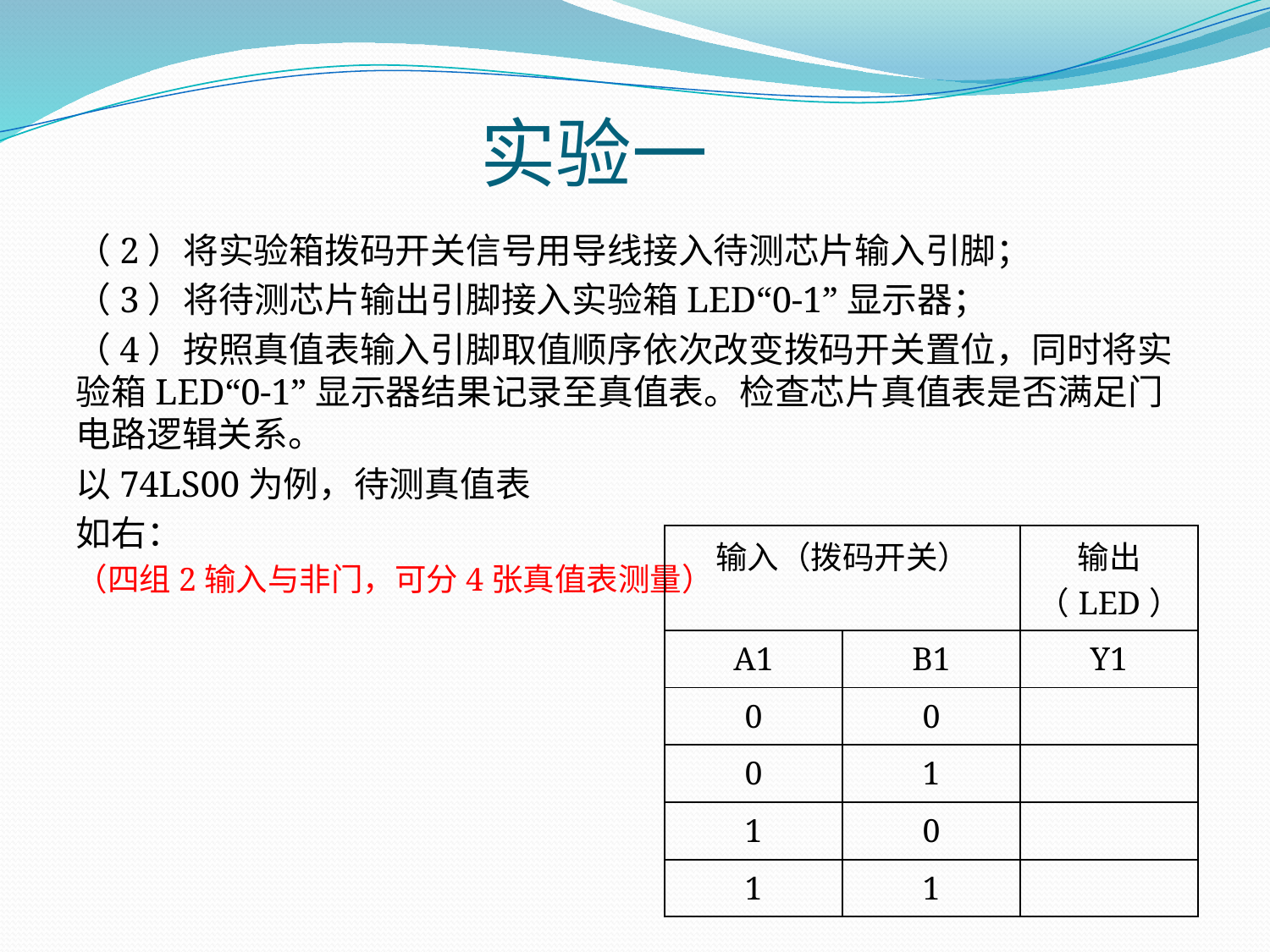

# 实验一
（2）将实验箱拨码开关信号用导线接入待测芯片输入引脚；
（3）将待测芯片输出引脚接入实验箱LED“0-1”显示器；
（4）按照真值表输入引脚取值顺序依次改变拨码开关置位，同时将实验箱LED“0-1”显示器结果记录至真值表。检查芯片真值表是否满足门电路逻辑关系。
以74LS00为例，待测真值表
如右：
（四组2输入与非门，可分4张真值表测量）

| 输入（拨码开关） |  | 输出（LED） |
| --- | --- | --- |
| A1 | B1 | Y1 |
| 0 | 0 |  |
| 0 | 1 |  |
| 1 | 0 |  |
| 1 | 1 |  |